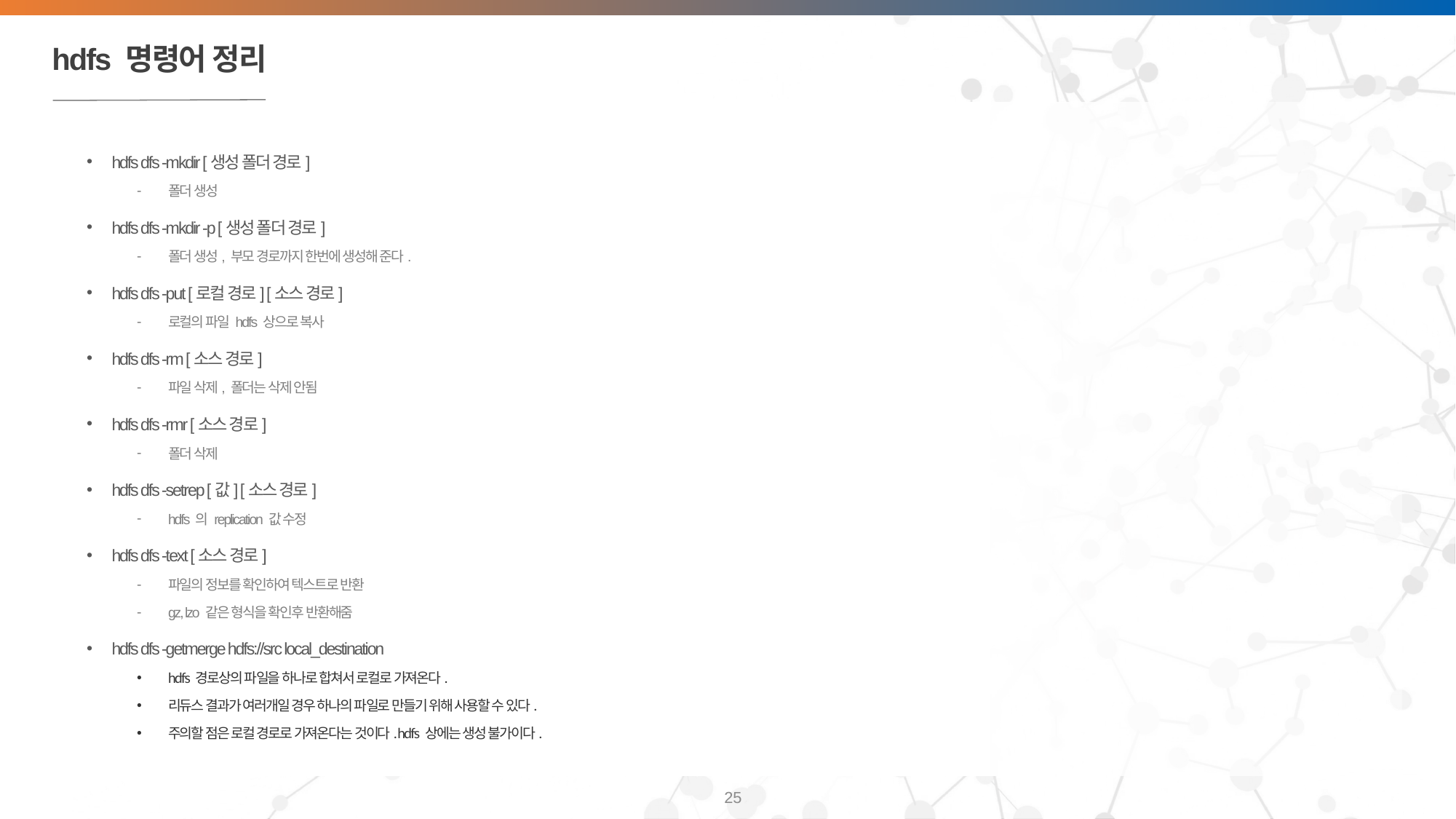

# hdfs 명령어 정리

hdfs dfs -mkdir [생성 폴더 경로]
폴더 생성
hdfs dfs -mkdir -p [생성 폴더 경로]
폴더 생성, 부모 경로까지 한번에 생성해 준다.
hdfs dfs -put [로컬 경로] [소스 경로]
로컬의 파일 hdfs 상으로 복사
hdfs dfs -rm [소스 경로]
파일 삭제, 폴더는 삭제 안됨
hdfs dfs -rmr [소스 경로]
폴더 삭제
hdfs dfs -setrep [값] [소스 경로]
hdfs 의 replication 값 수정
hdfs dfs -text [소스 경로]
파일의 정보를 확인하여 텍스트로 반환
gz, lzo 같은 형식을 확인후 반환해줌
hdfs dfs -getmerge hdfs://src local_destination
hdfs 경로상의 파일을 하나로 합쳐서 로컬로 가져온다.
리듀스 결과가 여러개일 경우 하나의 파일로 만들기 위해 사용할 수 있다.
주의할 점은 로컬 경로로 가져온다는 것이다. hdfs 상에는 생성 불가이다.
25